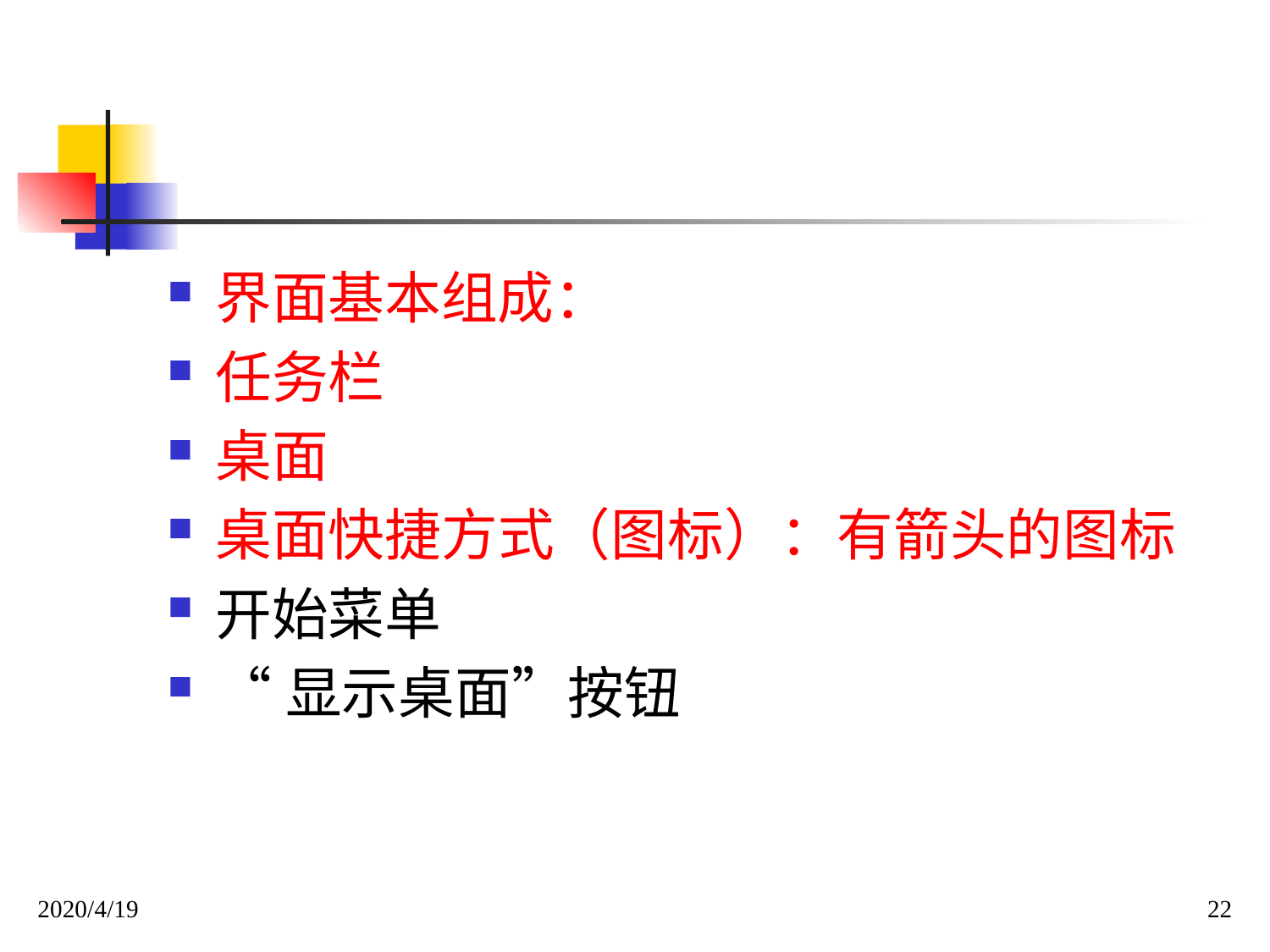

#
界面基本组成：
任务栏
桌面
桌面快捷方式（图标）：有箭头的图标
开始菜单
“显示桌面”按钮
2020/4/19
22